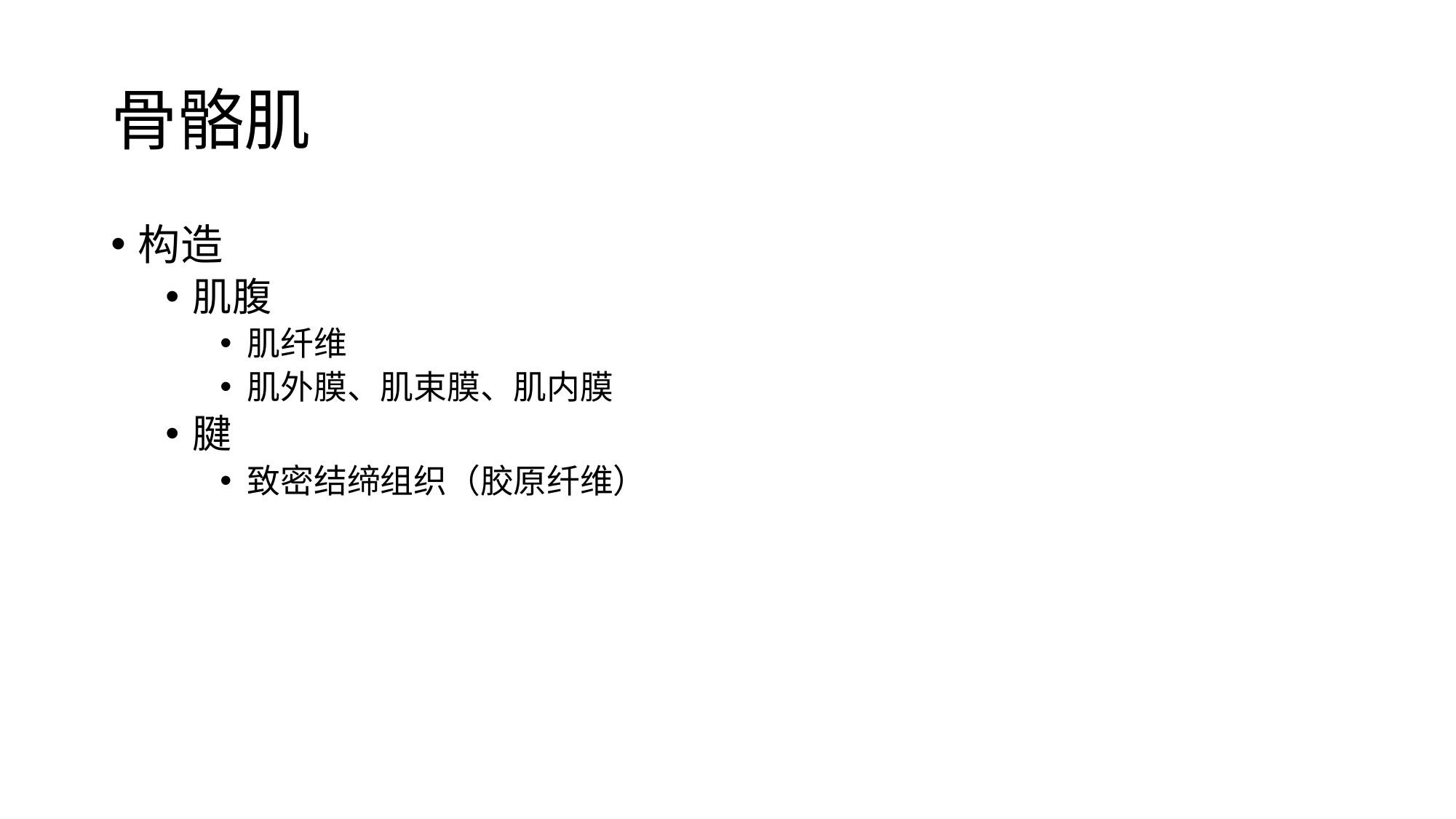

# 骨骼肌
构造
肌腹
肌纤维
肌外膜、肌束膜、肌内膜
腱
致密结缔组织（胶原纤维）